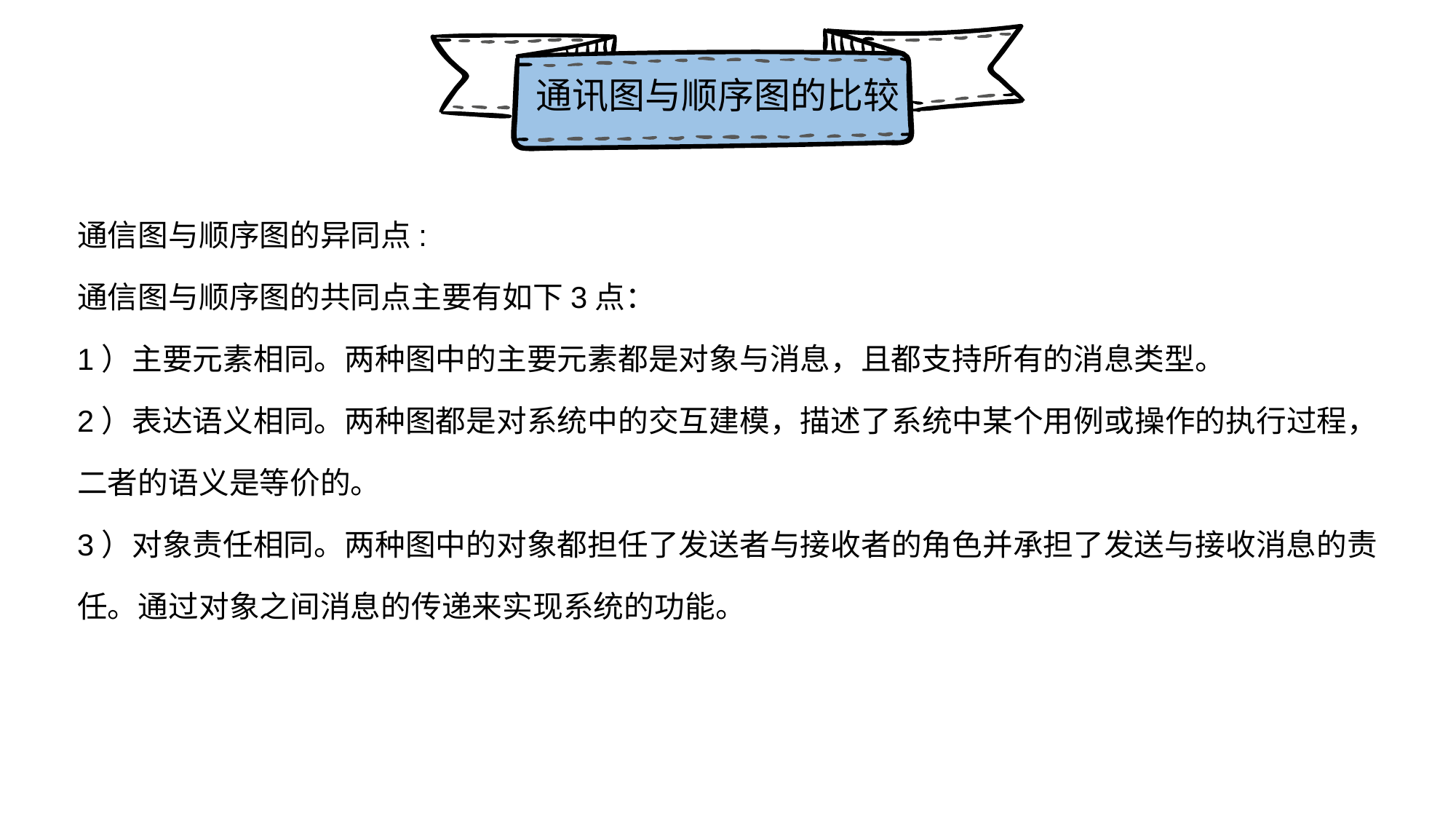

通讯图与顺序图的比较
通信图与顺序图的异同点:
通信图与顺序图的共同点主要有如下3点：
1）主要元素相同。两种图中的主要元素都是对象与消息，且都支持所有的消息类型。
2）表达语义相同。两种图都是对系统中的交互建模，描述了系统中某个用例或操作的执行过程，二者的语义是等价的。
3）对象责任相同。两种图中的对象都担任了发送者与接收者的角色并承担了发送与接收消息的责任。通过对象之间消息的传递来实现系统的功能。